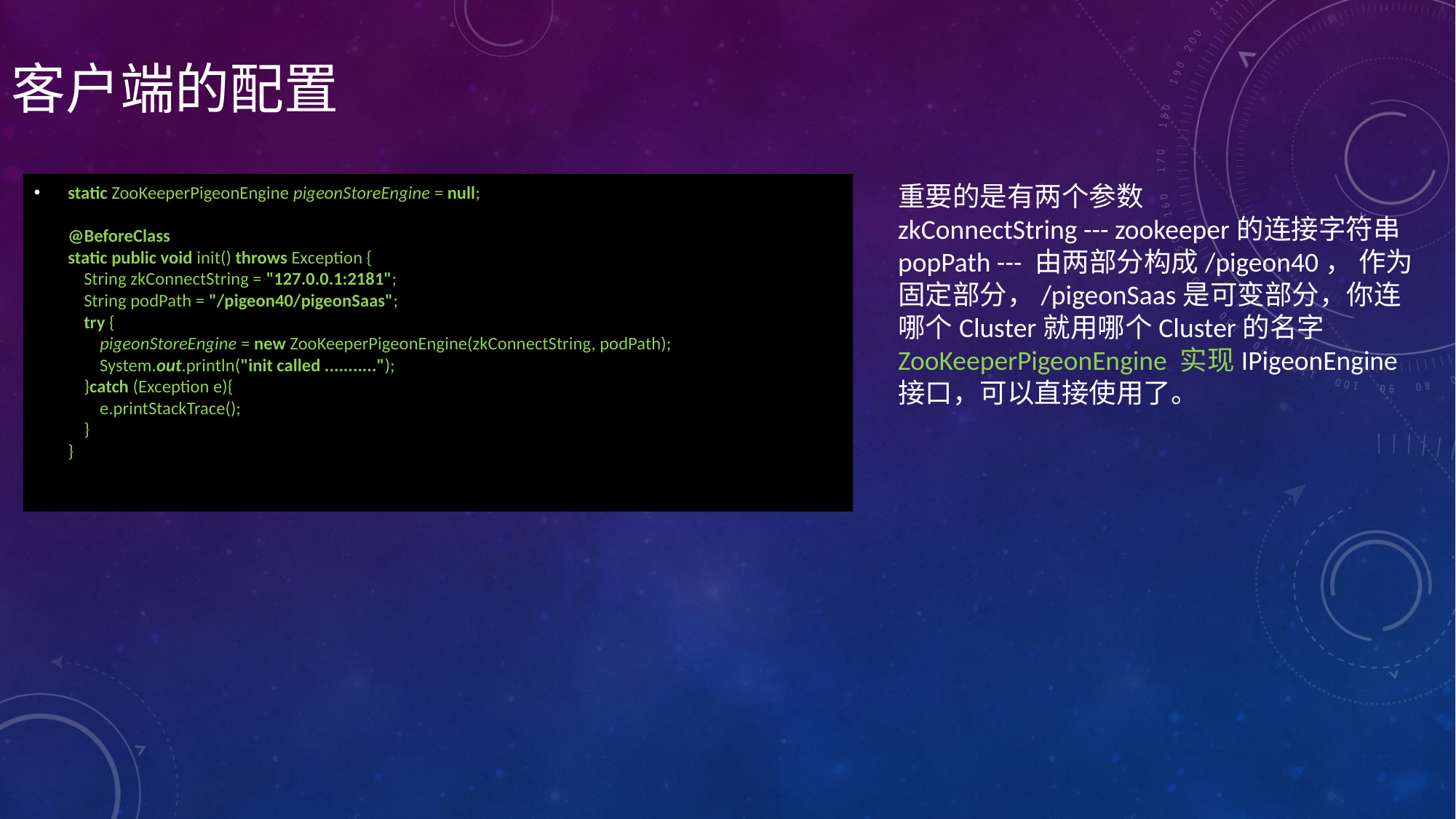

# 客户端的配置
重要的是有两个参数
zkConnectString --- zookeeper的连接字符串
popPath --- 由两部分构成/pigeon40， 作为固定部分，/pigeonSaas是可变部分，你连哪个Cluster就用哪个Cluster的名字
ZooKeeperPigeonEngine 实现IPigeonEngine接口，可以直接使用了。
static ZooKeeperPigeonEngine pigeonStoreEngine = null;
@BeforeClass
static public void init() throws Exception {
    String zkConnectString = "127.0.0.1:2181";
    String podPath = "/pigeon40/pigeonSaas";
    try {
        pigeonStoreEngine = new ZooKeeperPigeonEngine(zkConnectString, podPath);
        System.out.println("init called ...........");
    }catch (Exception e){
        e.printStackTrace();
    }
}